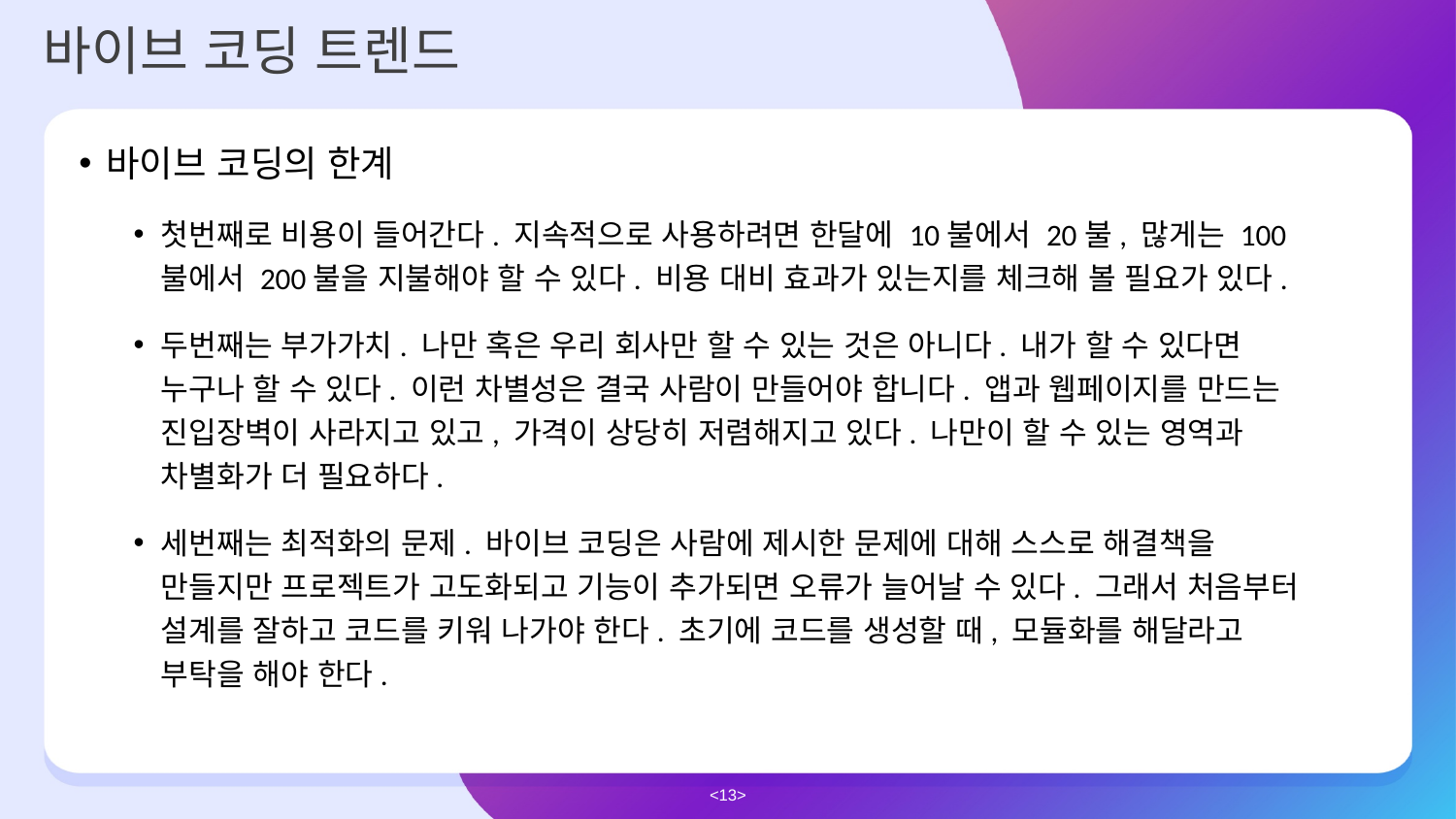

바이브 코딩 트렌드
바이브 코딩의 한계
첫번째로 비용이 들어간다. 지속적으로 사용하려면 한달에 10불에서 20불, 많게는 100불에서 200불을 지불해야 할 수 있다. 비용 대비 효과가 있는지를 체크해 볼 필요가 있다.
두번째는 부가가치. 나만 혹은 우리 회사만 할 수 있는 것은 아니다. 내가 할 수 있다면 누구나 할 수 있다. 이런 차별성은 결국 사람이 만들어야 합니다. 앱과 웹페이지를 만드는 진입장벽이 사라지고 있고, 가격이 상당히 저렴해지고 있다. 나만이 할 수 있는 영역과 차별화가 더 필요하다.
세번째는 최적화의 문제. 바이브 코딩은 사람에 제시한 문제에 대해 스스로 해결책을 만들지만 프로젝트가 고도화되고 기능이 추가되면 오류가 늘어날 수 있다. 그래서 처음부터 설계를 잘하고 코드를 키워 나가야 한다. 초기에 코드를 생성할 때, 모듈화를 해달라고 부탁을 해야 한다.